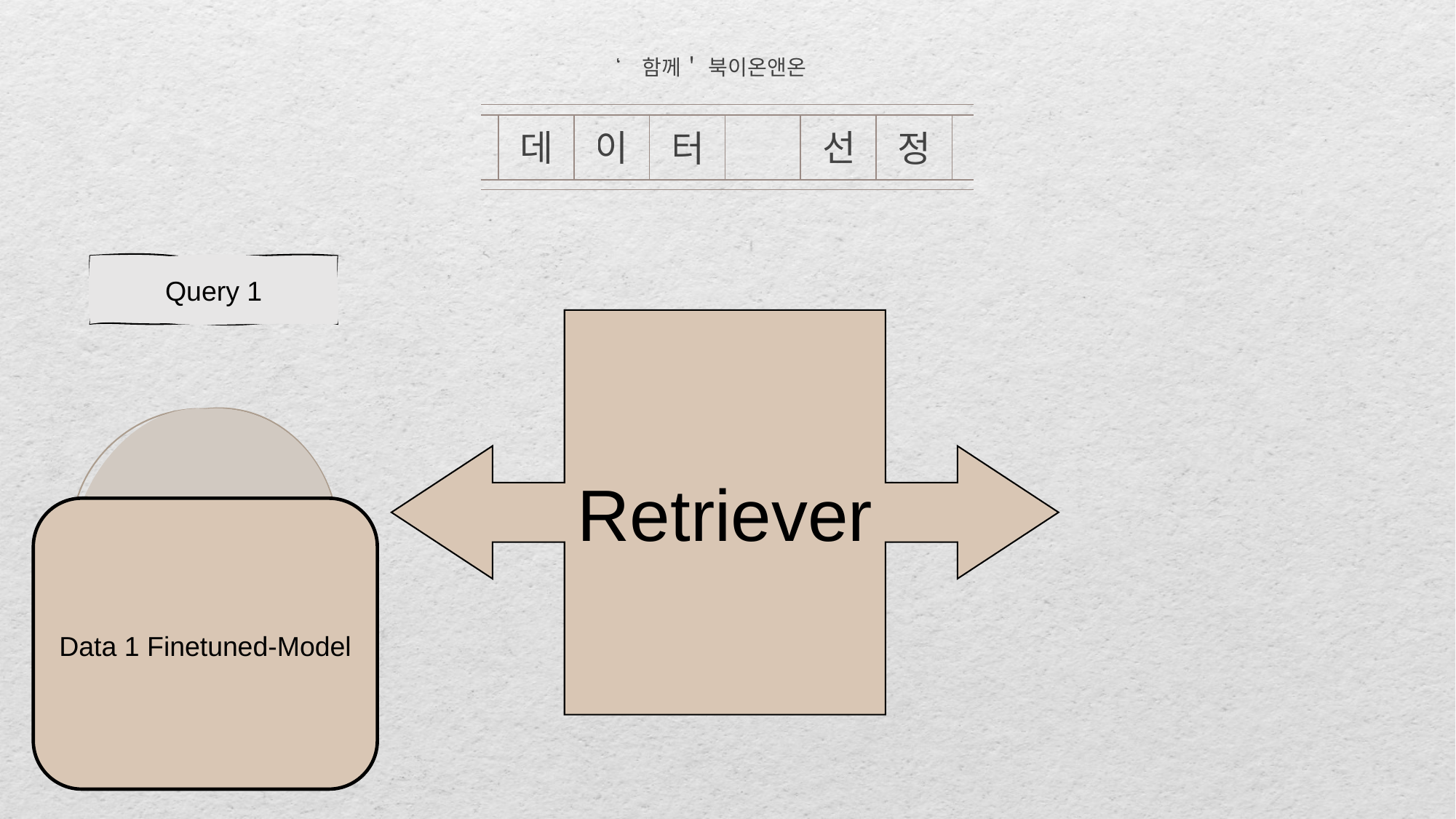

‘함께＇ 북이온앤온

데
이
선
터
정
Query 1
Retriever
Data
data1
Data
3
data
2
Data-Pretrained Model
Data 1 Finetuned-Model